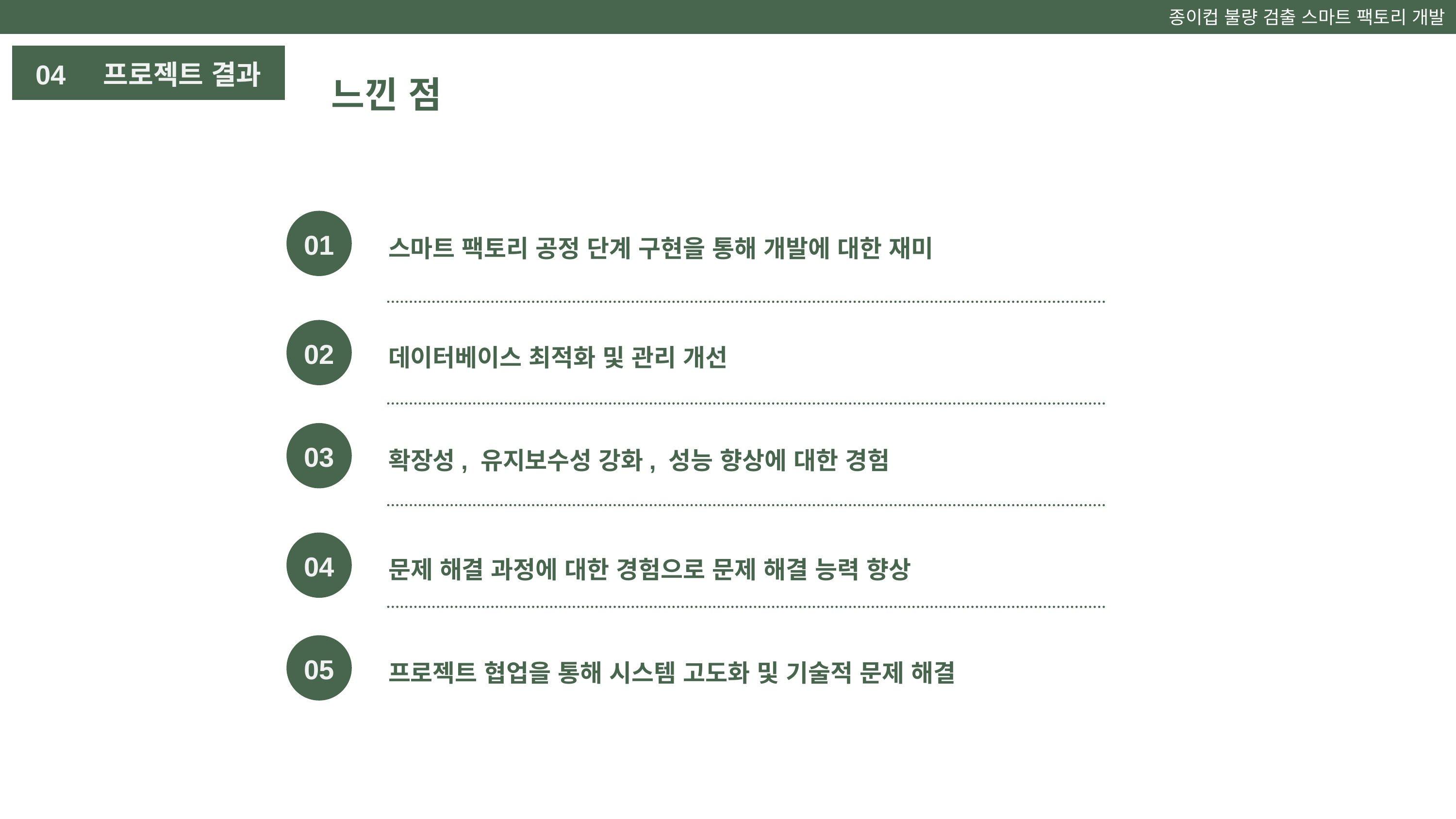

종이컵 불량 검출 스마트 팩토리 개발
느낀 점

04    프로젝트 결과

01
스마트 팩토리 공정 단계 구현을 통해 개발에 대한 재미

02
데이터베이스 최적화 및 관리 개선

03
확장성, 유지보수성 강화, 성능 향상에 대한 경험

04
문제 해결 과정에 대한 경험으로 문제 해결 능력 향상

05
프로젝트 협업을 통해 시스템 고도화 및 기술적 문제 해결